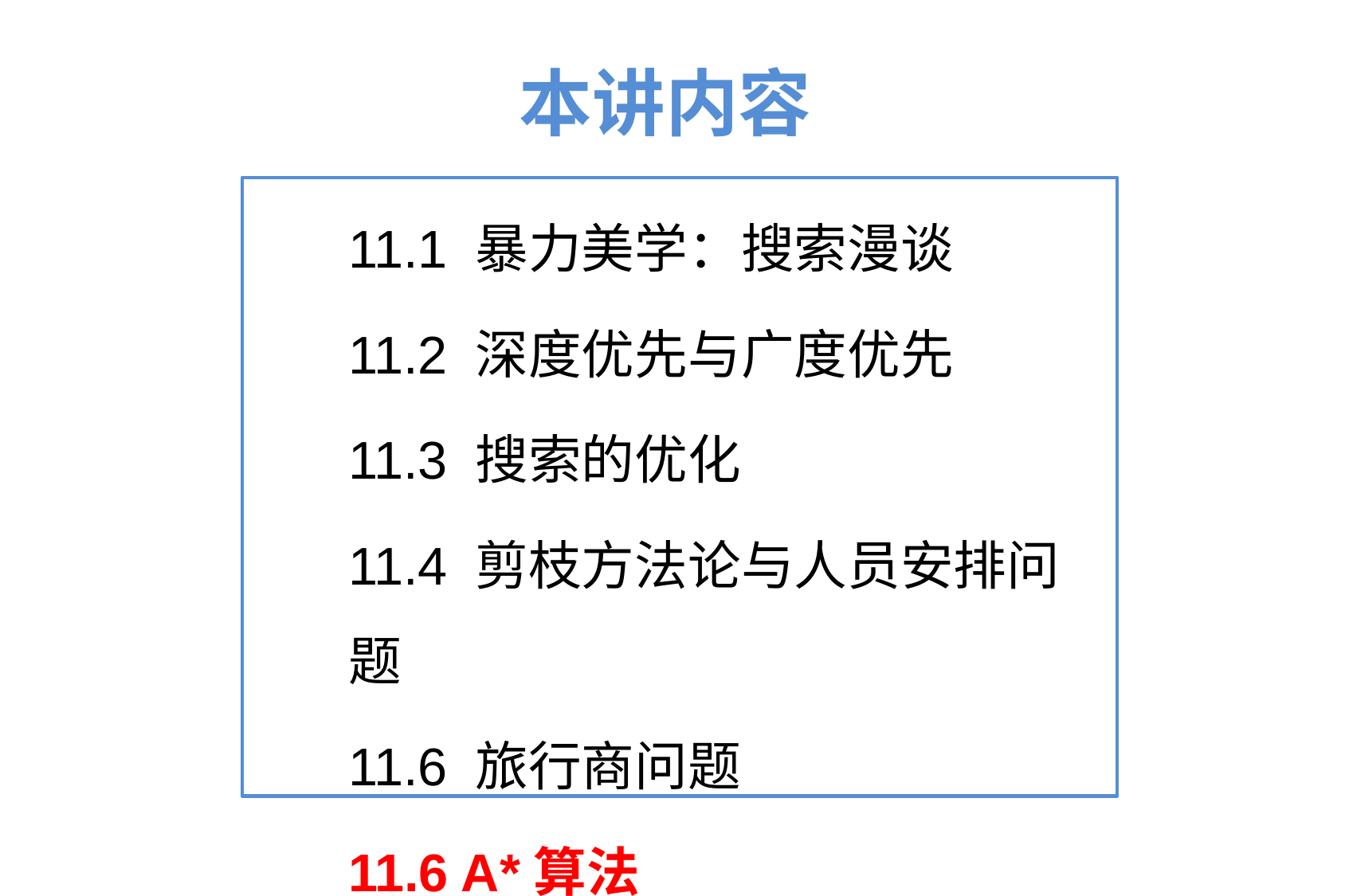

本讲内容
11.1 暴力美学：搜索漫谈
11.2 深度优先与广度优先
11.3 搜索的优化
11.4 剪枝方法论与人员安排问题
11.6 旅行商问题
11.6 A*算法